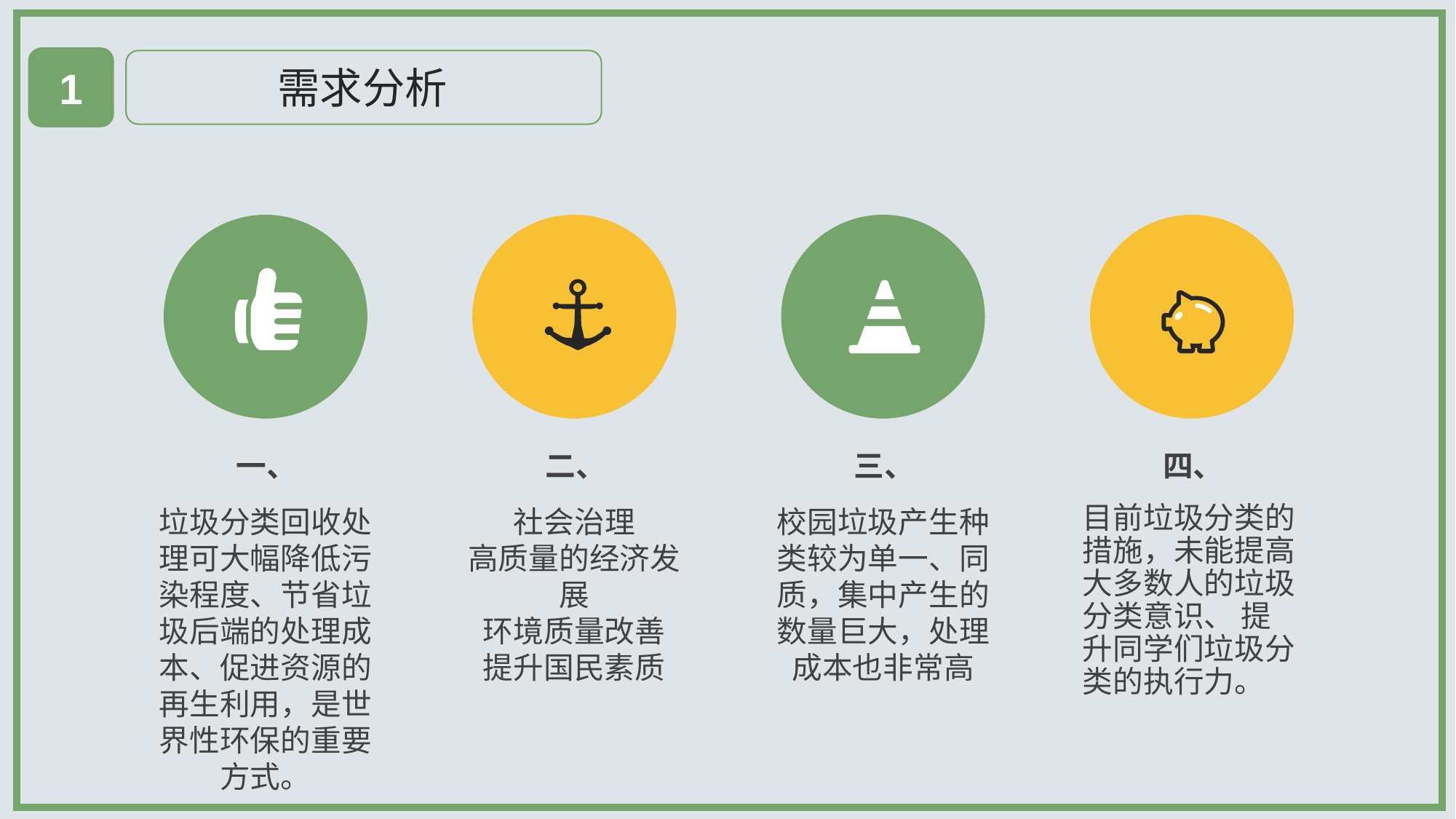

1

需求分析

一、
二、
三、
四、
垃圾分类回收处理可大幅降低污染程度、节省垃圾后端的处理成本、促进资源的再生利用，是世界性环保的重要方式。
社会治理
高质量的经济发展
环境质量改善
提升国民素质
校园垃圾产生种类较为单一、同质，集中产生的数量巨大，处理成本也非常高
目前垃圾分类的措施，未能提高大多数人的垃圾分类意识、 提升同学们垃圾分类的执行力。